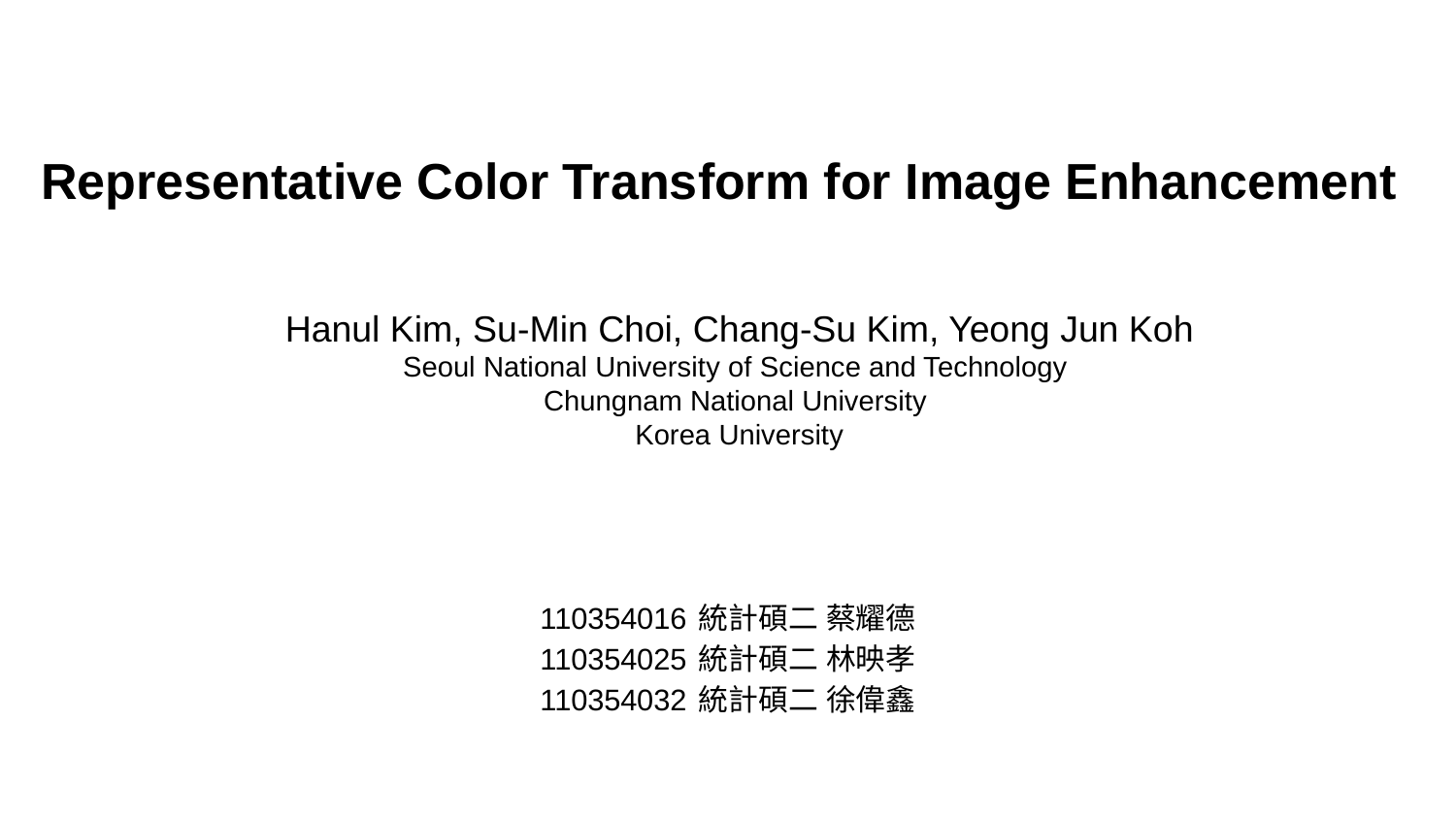

# Representative Color Transform for Image Enhancement
Hanul Kim, Su-Min Choi, Chang-Su Kim, Yeong Jun Koh
Seoul National University of Science and Technology
Chungnam National University
Korea University
110354016 統計碩二 蔡耀德
110354025 統計碩二 林映孝
110354032 統計碩二 徐偉鑫